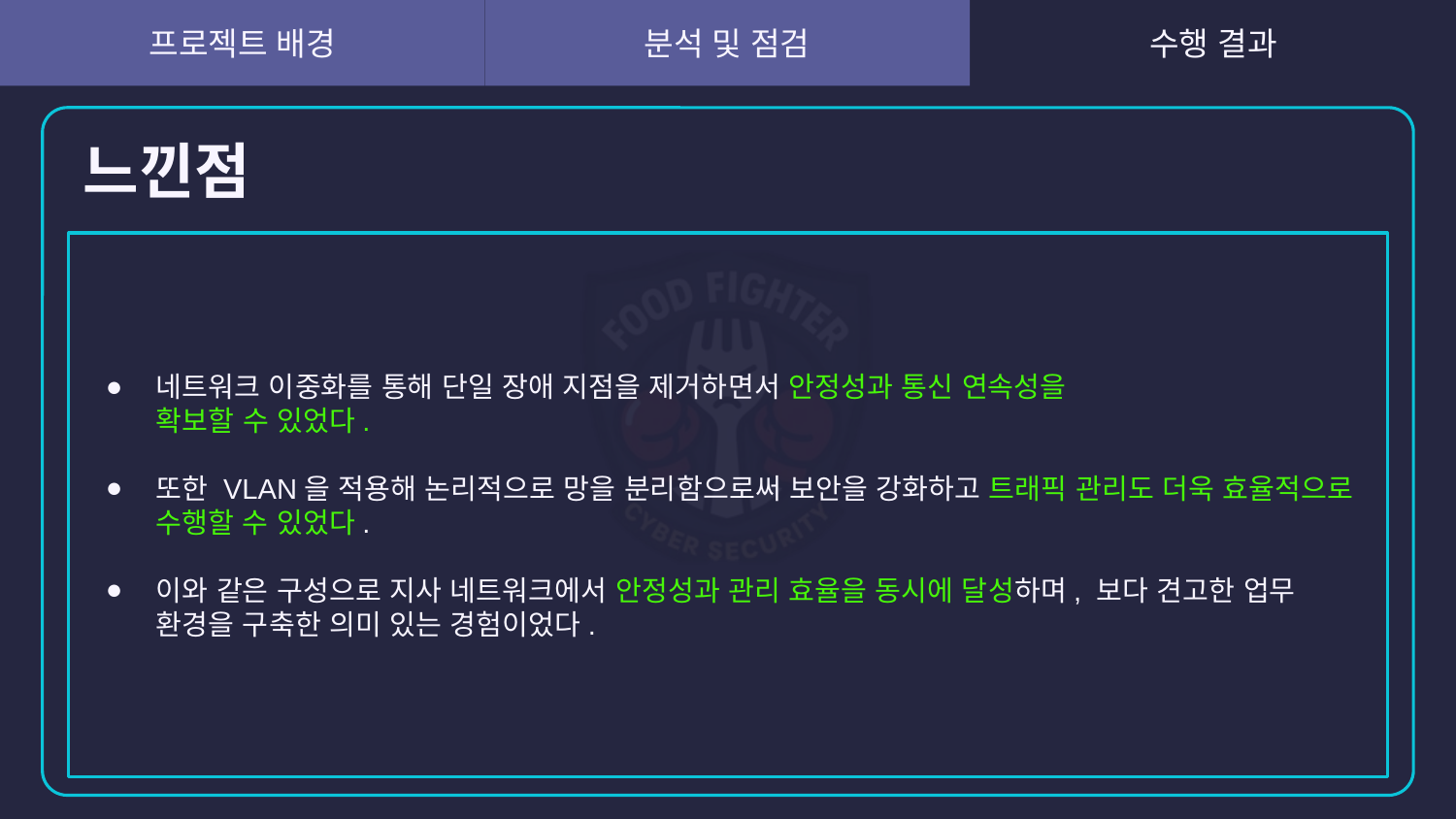

# 느낀점
네트워크 이중화를 통해 단일 장애 지점을 제거하면서 안정성과 통신 연속성을
확보할 수 있었다.

또한 VLAN을 적용해 논리적으로 망을 분리함으로써 보안을 강화하고 트래픽 관리도 더욱 효율적으로 수행할 수 있었다.

이와 같은 구성으로 지사 네트워크에서 안정성과 관리 효율을 동시에 달성하며, 보다 견고한 업무 환경을 구축한 의미 있는 경험이었다.